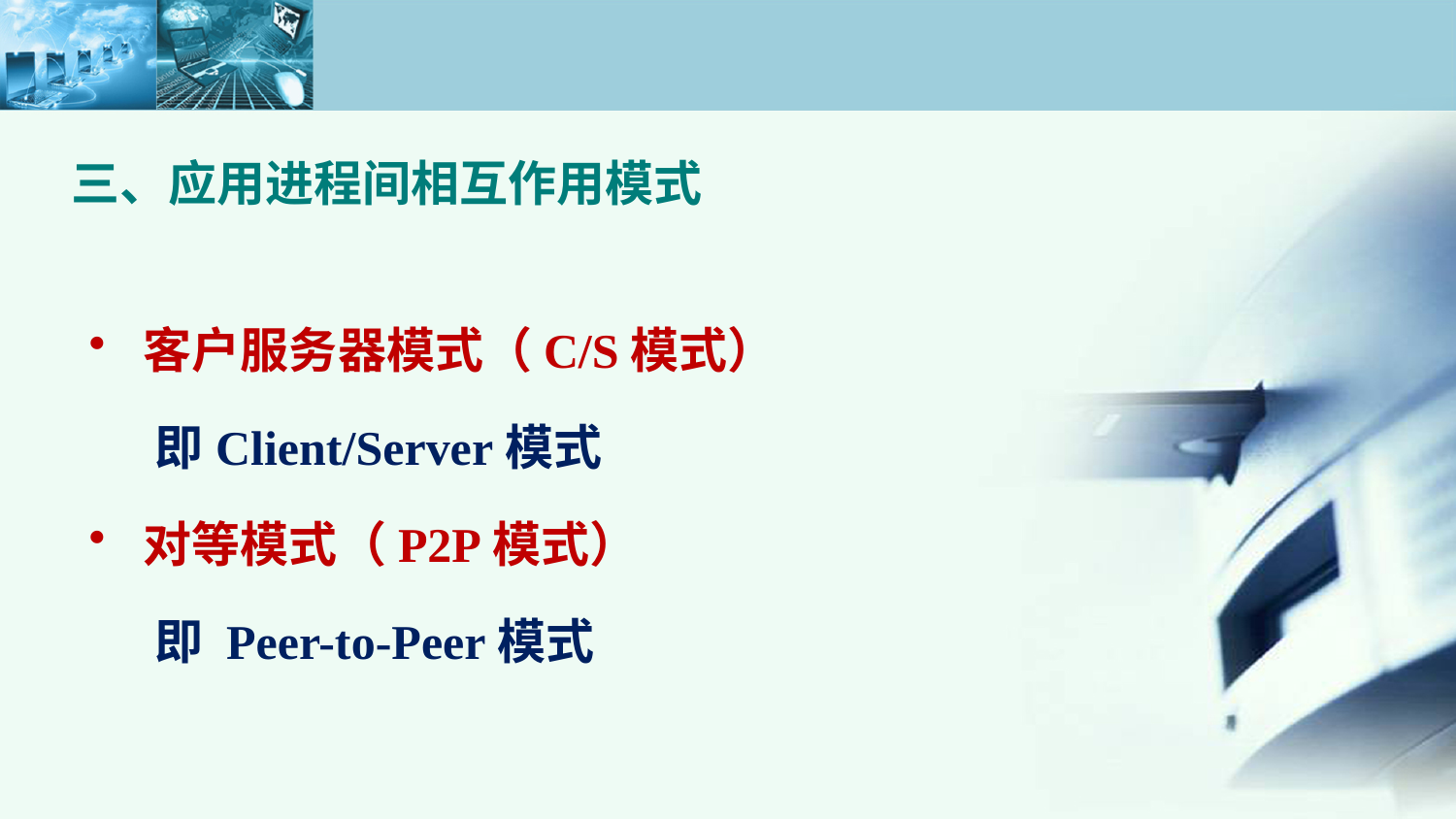

三、应用进程间相互作用模式
客户服务器模式（C/S模式）
     即Client/Server模式
对等模式（P2P模式）
     即 Peer-to-Peer模式